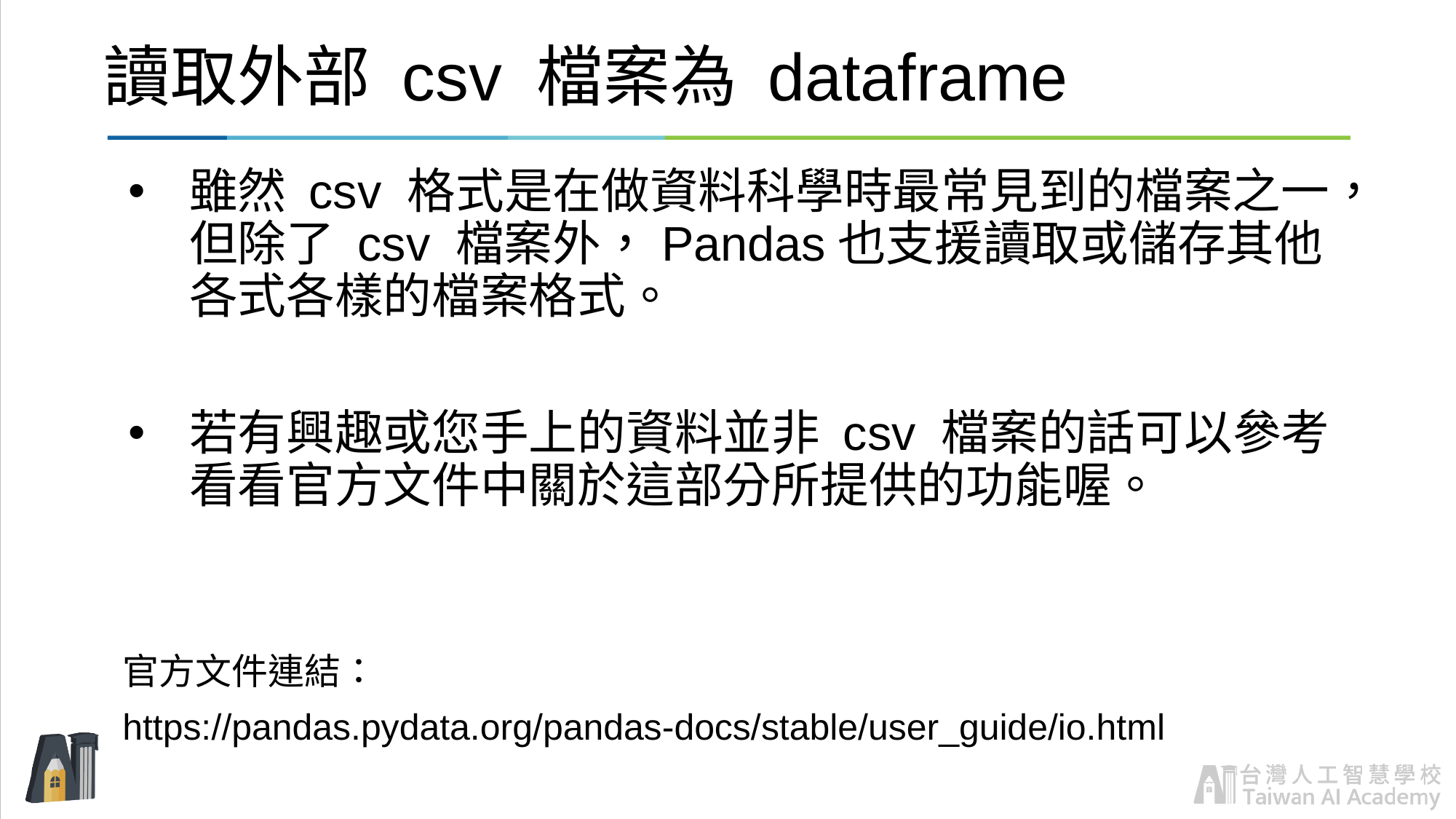

# 讀取外部 csv 檔案為 dataframe
雖然 csv 格式是在做資料科學時最常見到的檔案之一，但除了 csv 檔案外，Pandas也支援讀取或儲存其他各式各樣的檔案格式。

若有興趣或您手上的資料並非 csv 檔案的話可以參考看看官方文件中關於這部分所提供的功能喔。

官方文件連結：
https://pandas.pydata.org/pandas-docs/stable/user_guide/io.html